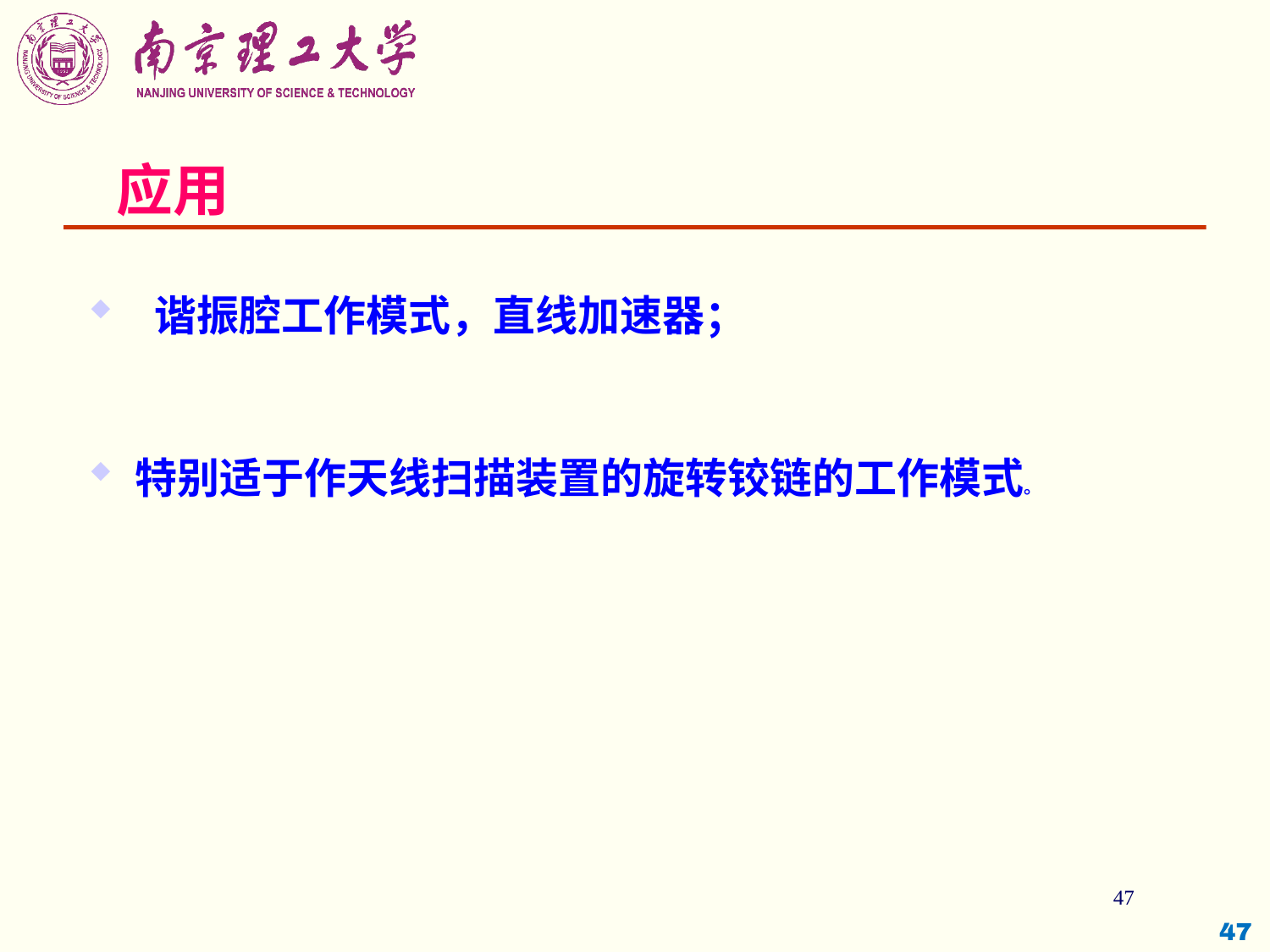

应用

 谐振腔工作模式，直线加速器；

特别适于作天线扫描装置的旋转铰链的工作模式。

47